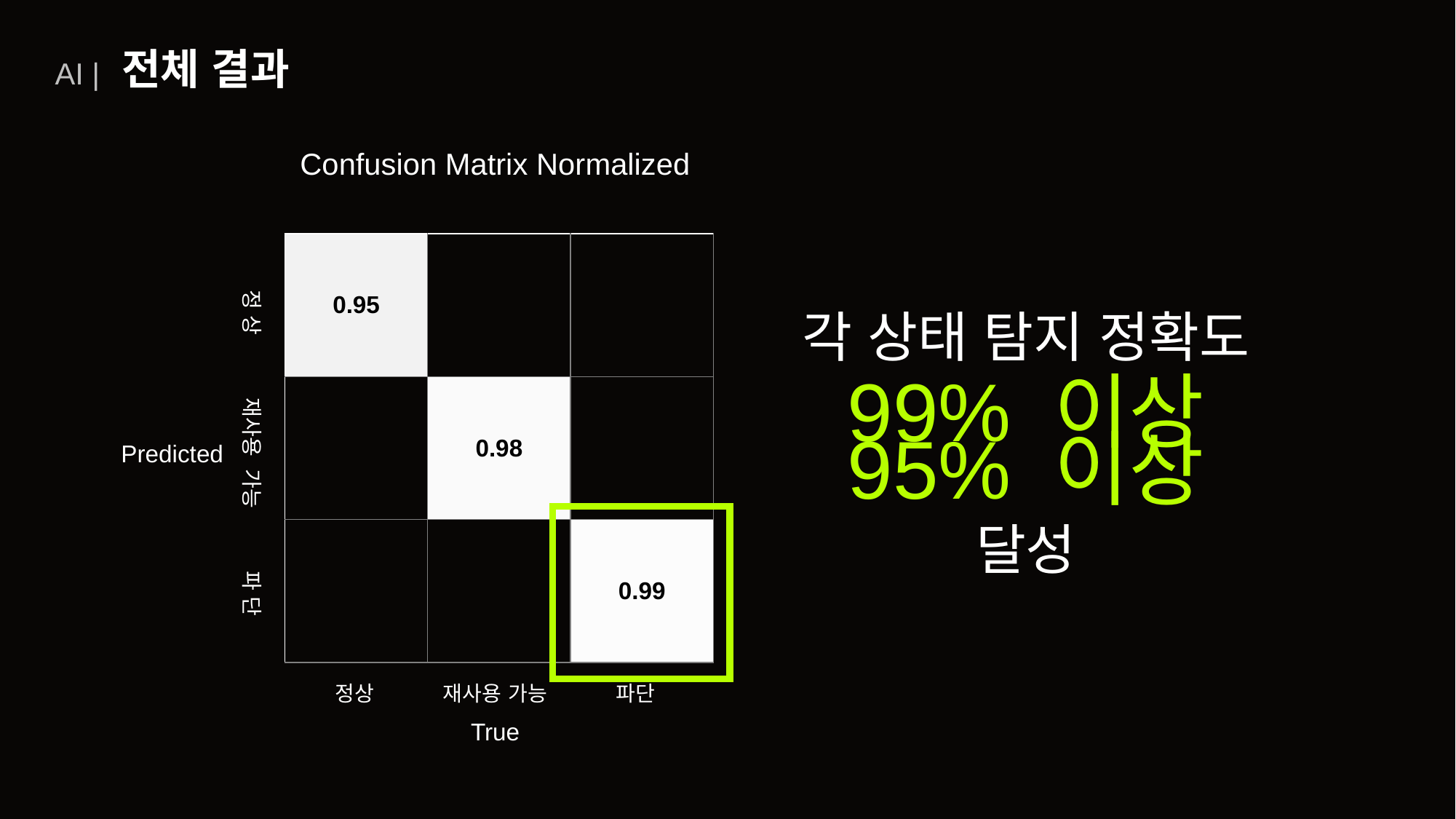

AI | 전체 결과
Confusion Matrix Normalized
정 상
재사용  가능
파 단
Predicted
정상
재사용 가능
파단
True
| 0.95 |  |  |
| --- | --- | --- |
|  | 0.98 |  |
|  |  | 0.99 |
각 상태 탐지 정확도
95% 이상 달성
99% 이상